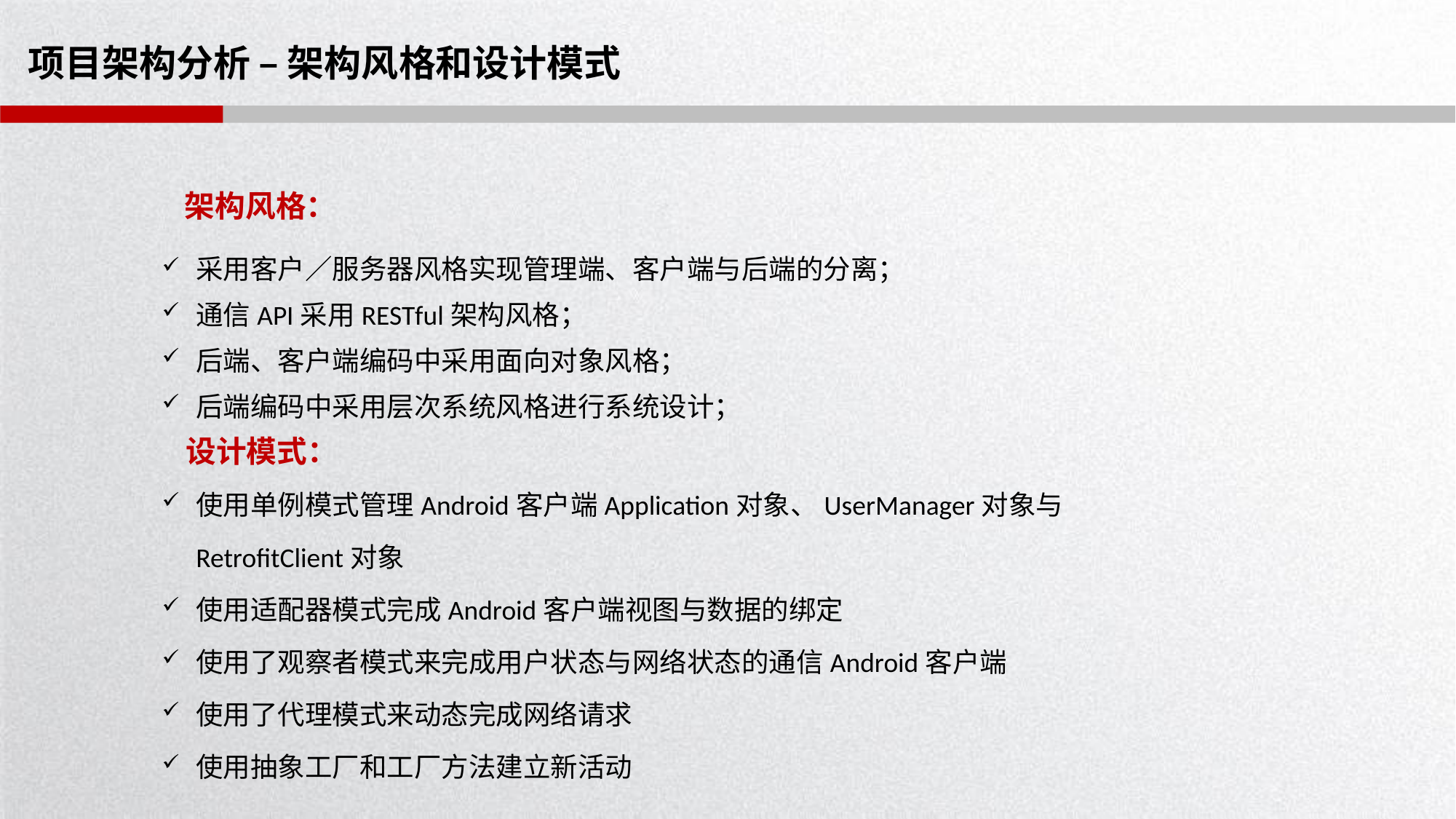

# 项目架构分析 – 架构风格和设计模式
架构风格：

采用客户／服务器风格实现管理端、客户端与后端的分离；
通信API采用RESTful架构风格；
后端、客户端编码中采用面向对象风格；
后端编码中采用层次系统风格进行系统设计；

使用单例模式管理Android客户端Application对象、UserManager对象与RetrofitClient对象
使用适配器模式完成Android客户端视图与数据的绑定
使用了观察者模式来完成用户状态与网络状态的通信Android客户端
使用了代理模式来动态完成网络请求
使用抽象工厂和工厂方法建立新活动
设计模式：